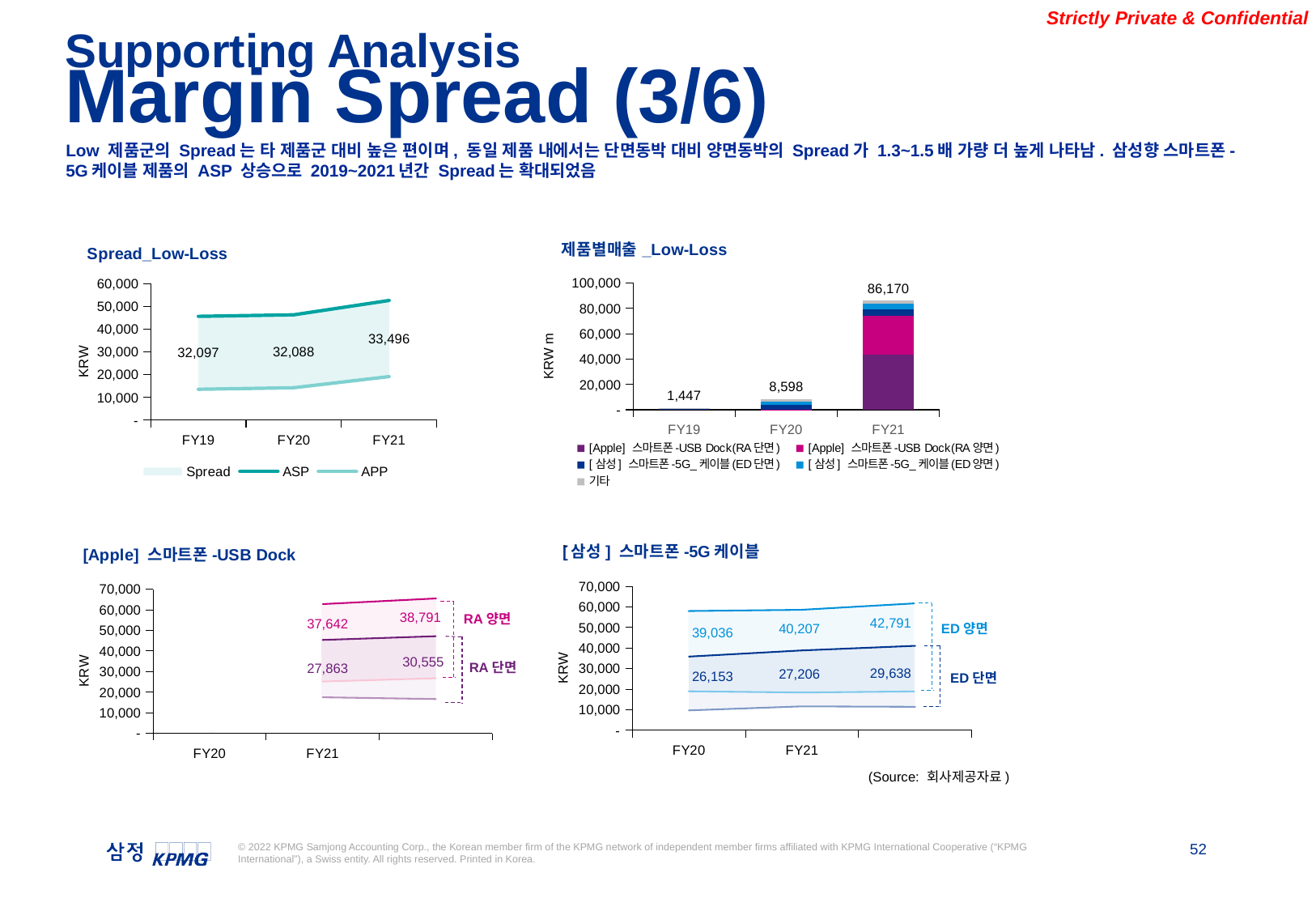

Supporting Analysis
Margin Spread (3/6)
Low 제품군의 Spread는 타 제품군 대비 높은 편이며, 동일 제품 내에서는 단면동박 대비 양면동박의 Spread가 1.3~1.5배 가량 더 높게 나타남. 삼성향 스마트폰-5G케이블 제품의 ASP 상승으로 2019~2021년간 Spread는 확대되었음

### Chart: 제품별매출_Low-Loss

| Category | [Apple] 스마트폰-USB Dock(RA단면) | [Apple] 스마트폰-USB Dock(RA양면) | [삼성] 스마트폰-5G_케이블(ED단면) | [삼성] 스마트폰-5G_케이블(ED양면) | 기타 | Total Low |
|---|---|---|---|---|---|---|
| FY19 | 0.0 | 0.0 | 513732348.0 | 463905346.0 | 468930808.0 | 1446568502.0 |
| FY20 | 84542082.0 | 64496719.0 | 3648520882.0 | 2362060005.0 | 2438518709.0 | 8598138397.0 |
| FY21 | 43418044116.0 | 30507545189.0 | 5540208490.0 | 4530383324.0 | 2174247558.0 | 86170428677.0 |

### Chart: Spread_Low-Loss

| Category | Hidden | Spread | ASP | APP |
|---|---|---|---|---|
| FY19 | 13572.310625174097 | 32096.78178208715 | 45669.09240726125 | 13572.310625174097 |
| FY20 | 14245.14129456037 | 32088.27500971132 | 46333.41630427169 | 14245.14129456037 |
| FY21 | 19152.829295702584 | 33495.7071167868 | 52648.53641248938 | 19152.829295702584 |

### Chart: `

| Category | Hidden | Spread | ASP | APP |
|---|---|---|---|---|
| FY20 | 18951.771651405343 | 39036.396598594656 | 57988.16825 | 18951.771651405343 |
| FY21 | 18355.2598269557 | 40207.243396131526 | 58562.503223087224 | 18355.2598269557 |

### Chart: [삼성] 스마트폰-5G케이블

| Category | Hidden | Spread | ASP | APP |
|---|---|---|---|---|
| FY20 | 9709.606715461898 | 26153.03537877894 | 35862.64209424084 | 9709.606715461898 |
| FY21 | 11660.085601427234 | 27206.06351334363 | 38866.149114770866 | 11660.085601427234 |

### Chart

| Category | Hidden | Spread | ASP | APP |
|---|---|---|---|---|
| FY20 | None | None | None | None |
| FY21 | 25097.700795929428 | 37642.29823130793 | 62739.999027237354 | 25097.700795929428 |

### Chart: [Apple] 스마트폰-USB Dock

| Category | Hidden | Spread | ASP | APP |
|---|---|---|---|---|
| FY20 | None | None | None | None |
| FY21 | 17492.12169237125 | 27863.072513637337 | 45355.194206008586 | 17492.12169237125 |
38,791
RA양면
ED양면
42,791
37,642
40,207
39,036
30,555
RA단면
27,863
ED단면
29,638
27,206
26,153
(Source: 회사제공자료)